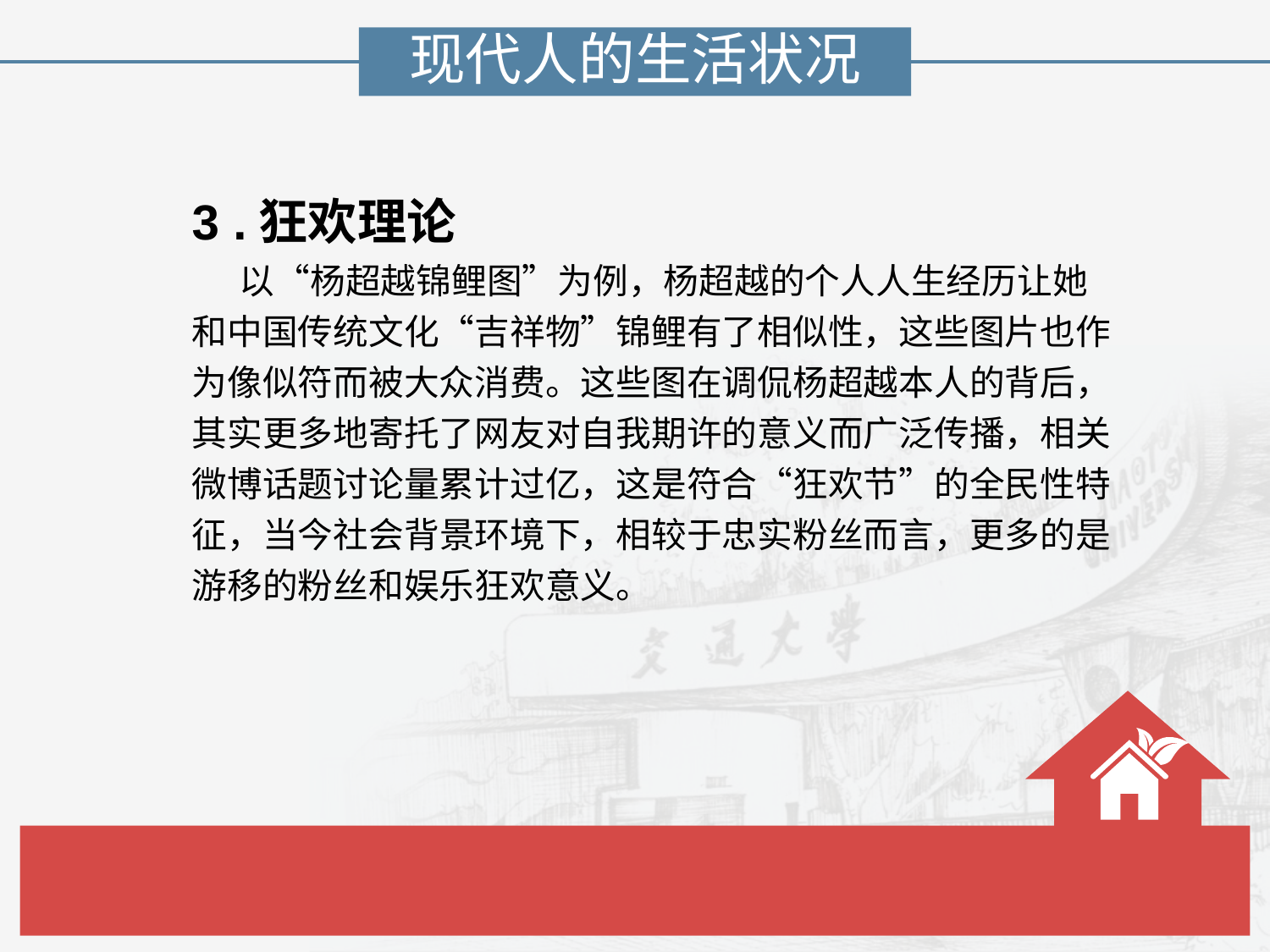

现代人的生活状况
3 .狂欢理论
     以“杨超越锦鲤图”为例，杨超越的个人人生经历让她
和中国传统文化“吉祥物”锦鲤有了相似性，这些图片也作
为像似符而被大众消费。这些图在调侃杨超越本人的背后，
其实更多地寄托了网友对自我期许的意义而广泛传播，相关
微博话题讨论量累计过亿，这是符合“狂欢节”的全民性特
征，当今社会背景环境下，相较于忠实粉丝而言，更多的是
游移的粉丝和娱乐狂欢意义。